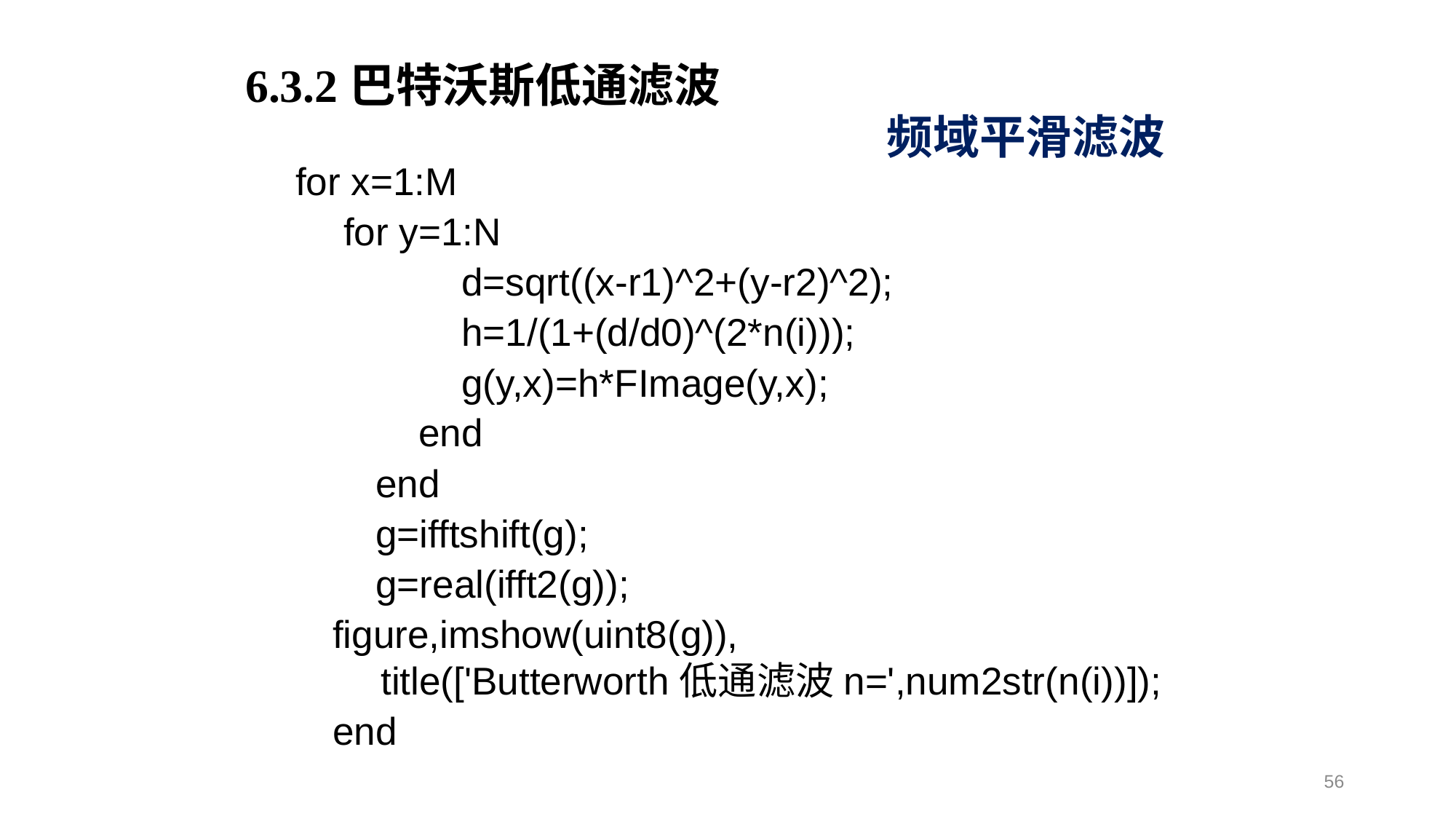

6.3.2巴特沃斯低通滤波
频域平滑滤波
   for x=1:M
 for y=1:N
            d=sqrt((x-r1)^2+(y-r2)^2);
            h=1/(1+(d/d0)^(2*n(i)));
            g(y,x)=h*FImage(y,x);
        end
    end
    g=ifftshift(g);
    g=real(ifft2(g));
figure,imshow(uint8(g)),
           title(['Butterworth低通滤波n=',num2str(n(i))]);
end
56